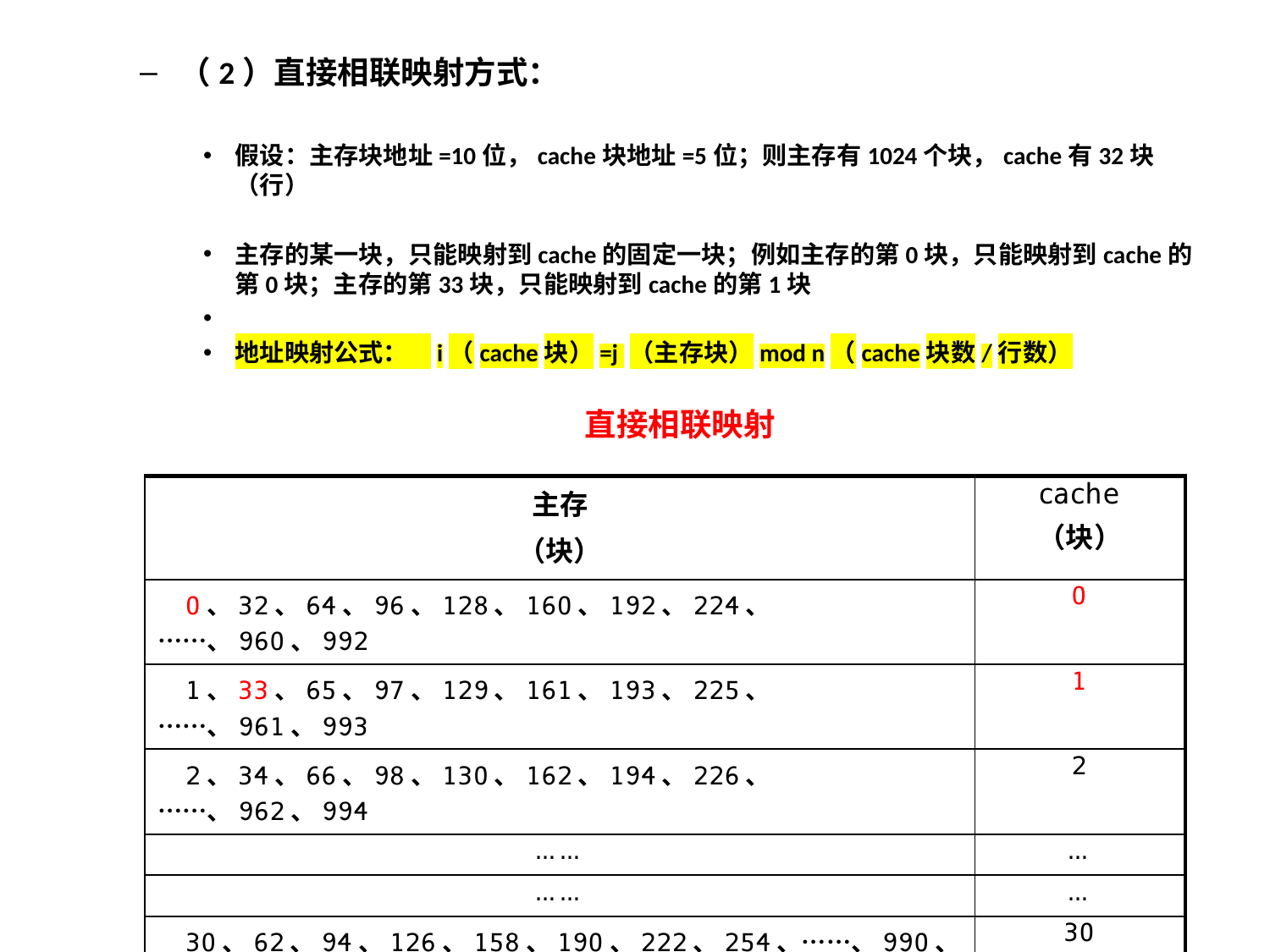

（2）直接相联映射方式：

假设：主存块地址=10位，cache块地址=5位；则主存有1024个块，cache有32块（行）

主存的某一块，只能映射到cache的固定一块；例如主存的第0块，只能映射到cache的第0块；主存的第33块，只能映射到cache的第1块

地址映射公式：    i（cache块）=j （主存块）mod n（cache块数/行数）
直接相联映射
| 主存 （块） | cache （块） |
| --- | --- |
| 0、32、64、96、128、160、192、224、……、960、992 | 0 |
| 1、33、65、97、129、161、193、225、……、961、993 | 1 |
| 2、34、66、98、130、162、194、226、……、962、994 | 2 |
| …… | … |
| …… | … |
| 30、62、94、126、158、190、222、254、……、990、1022 | 30 |
| 31、63、95、127、159、191、223、255、……、991、1023 | 31 |